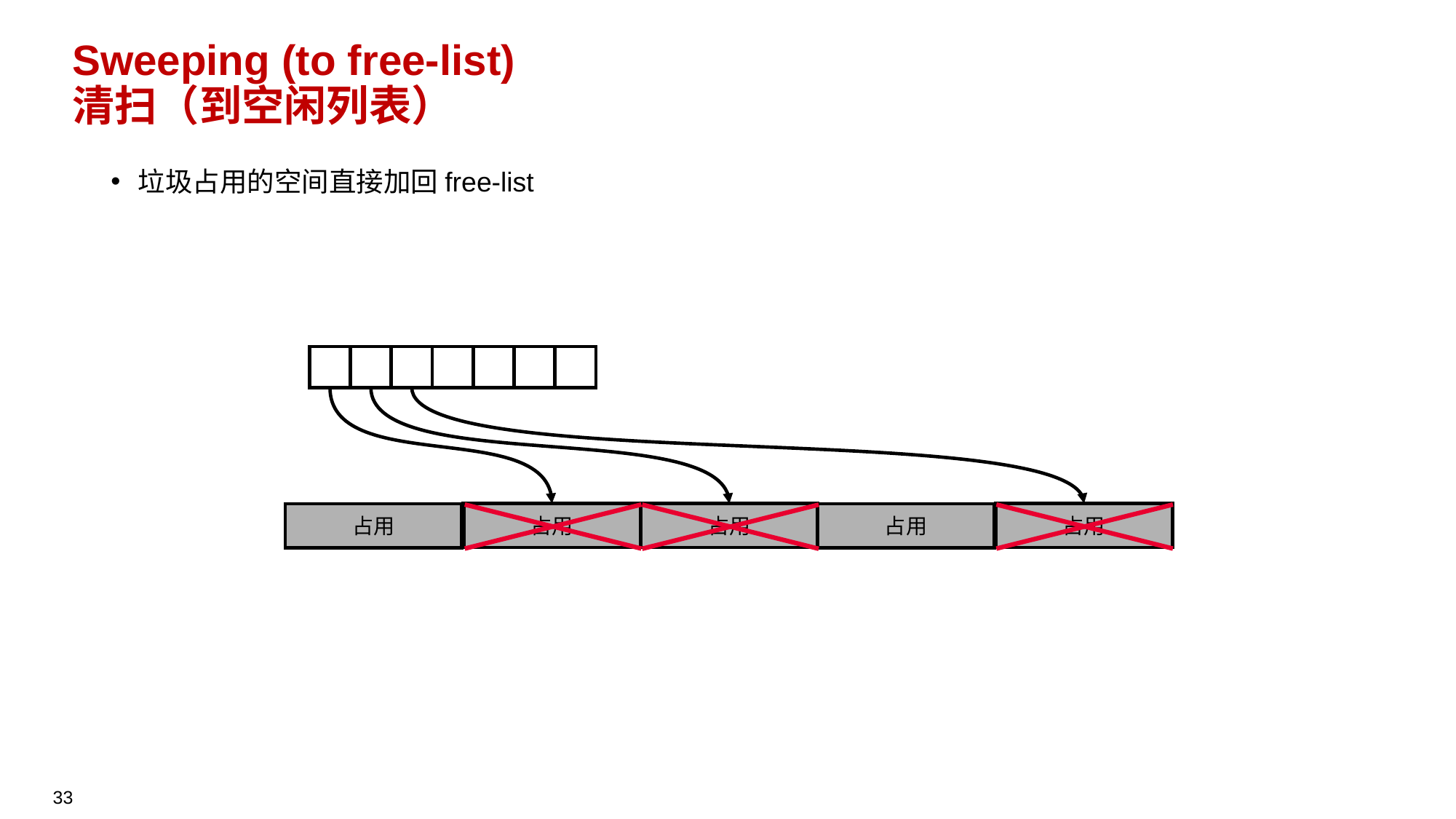

# Sweeping (to free-list) 清扫（到空闲列表）
垃圾占用的空间直接加回free-list

占用
占用
占用
空闲
空闲
空闲
占用
占用